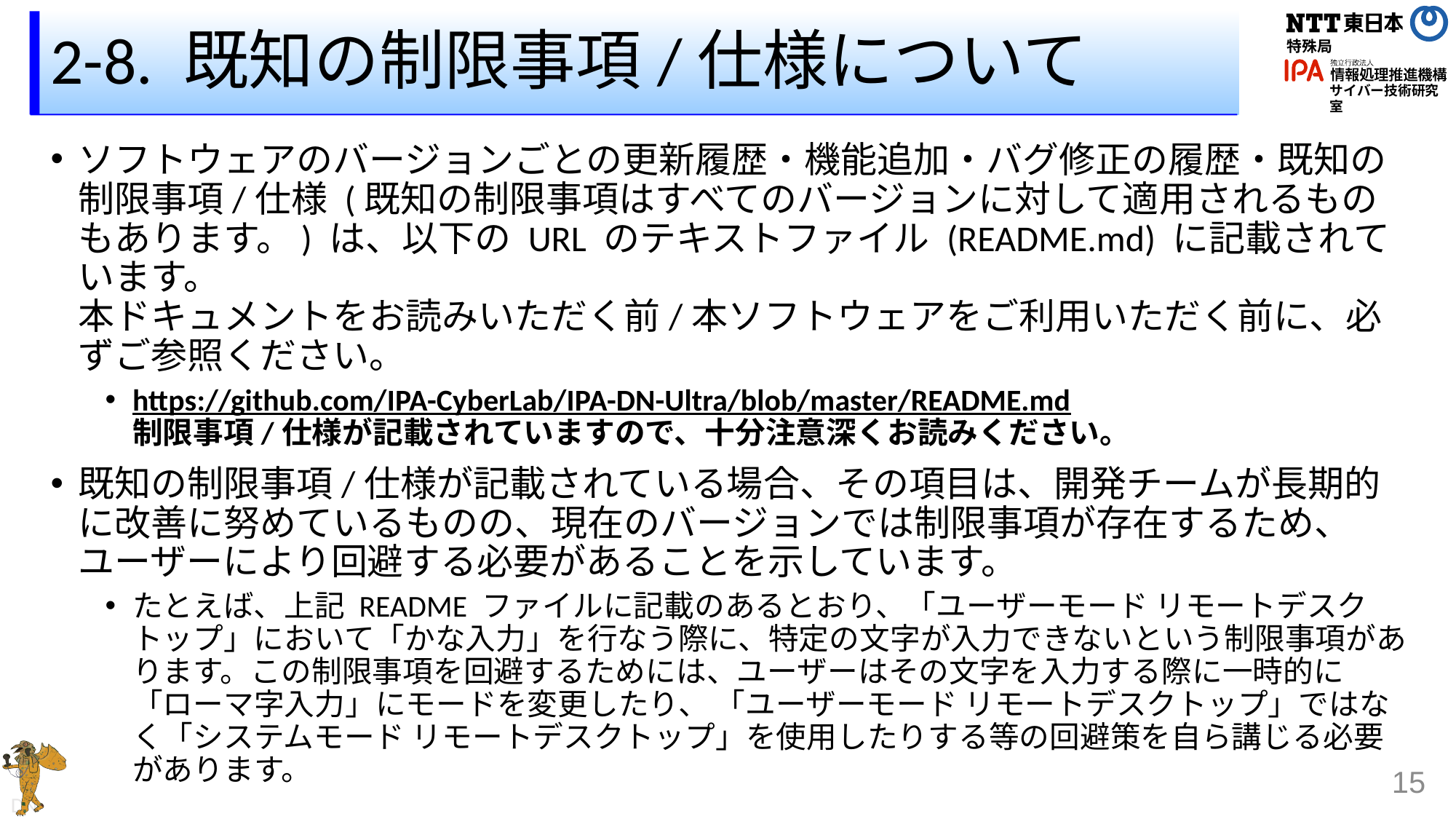

# 2-8. 既知の制限事項/仕様について
ソフトウェアのバージョンごとの更新履歴・機能追加・バグ修正の履歴・既知の制限事項/仕様 (既知の制限事項はすべてのバージョンに対して適用されるものもあります。) は、以下の URL のテキストファイル (README.md) に記載されています。
本ドキュメントをお読みいただく前/本ソフトウェアをご利用いただく前に、必ずご参照ください。
https://github.com/IPA-CyberLab/IPA-DN-Ultra/blob/master/README.md
制限事項/仕様が記載されていますので、十分注意深くお読みください。
既知の制限事項/仕様が記載されている場合、その項目は、開発チームが長期的に改善に努めているものの、現在のバージョンでは制限事項が存在するため、ユーザーにより回避する必要があることを示しています。
たとえば、上記 README ファイルに記載のあるとおり、「ユーザーモード リモートデスクトップ」において「かな入力」を行なう際に、特定の文字が入力できないという制限事項があります。この制限事項を回避するためには、ユーザーはその文字を入力する際に一時的に「ローマ字入力」にモードを変更したり、 「ユーザーモード リモートデスクトップ」ではなく「システムモード リモートデスクトップ」を使用したりする等の回避策を自ら講じる必要があります。
15